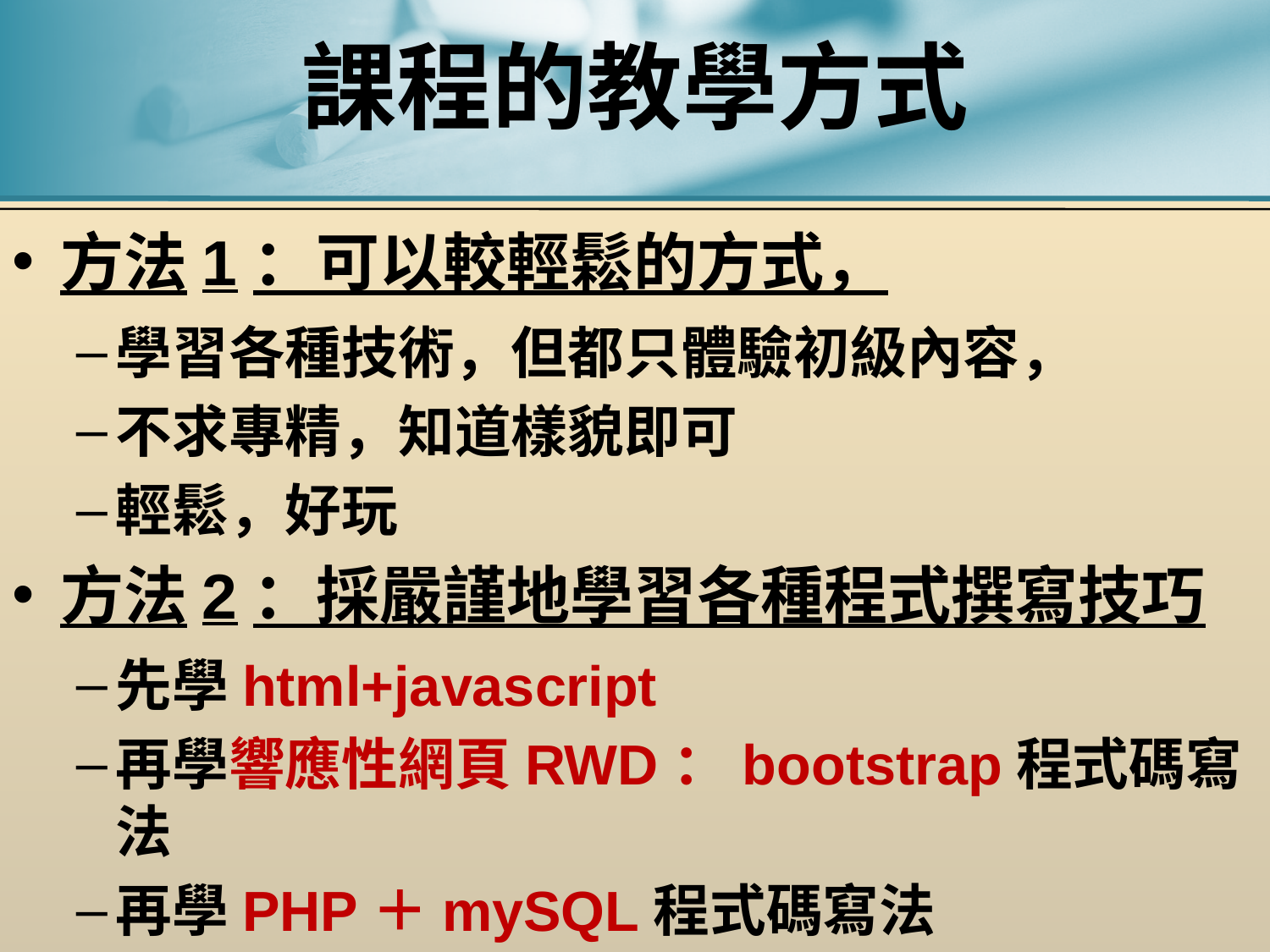

# 課程的教學方式
方法1：可以較輕鬆的方式，
學習各種技術，但都只體驗初級內容，
不求專精，知道樣貌即可
輕鬆，好玩
方法2：採嚴謹地學習各種程式撰寫技巧
先學html+javascript
再學響應性網頁RWD：bootstrap程式碼寫法
再學PHP＋mySQL程式碼寫法